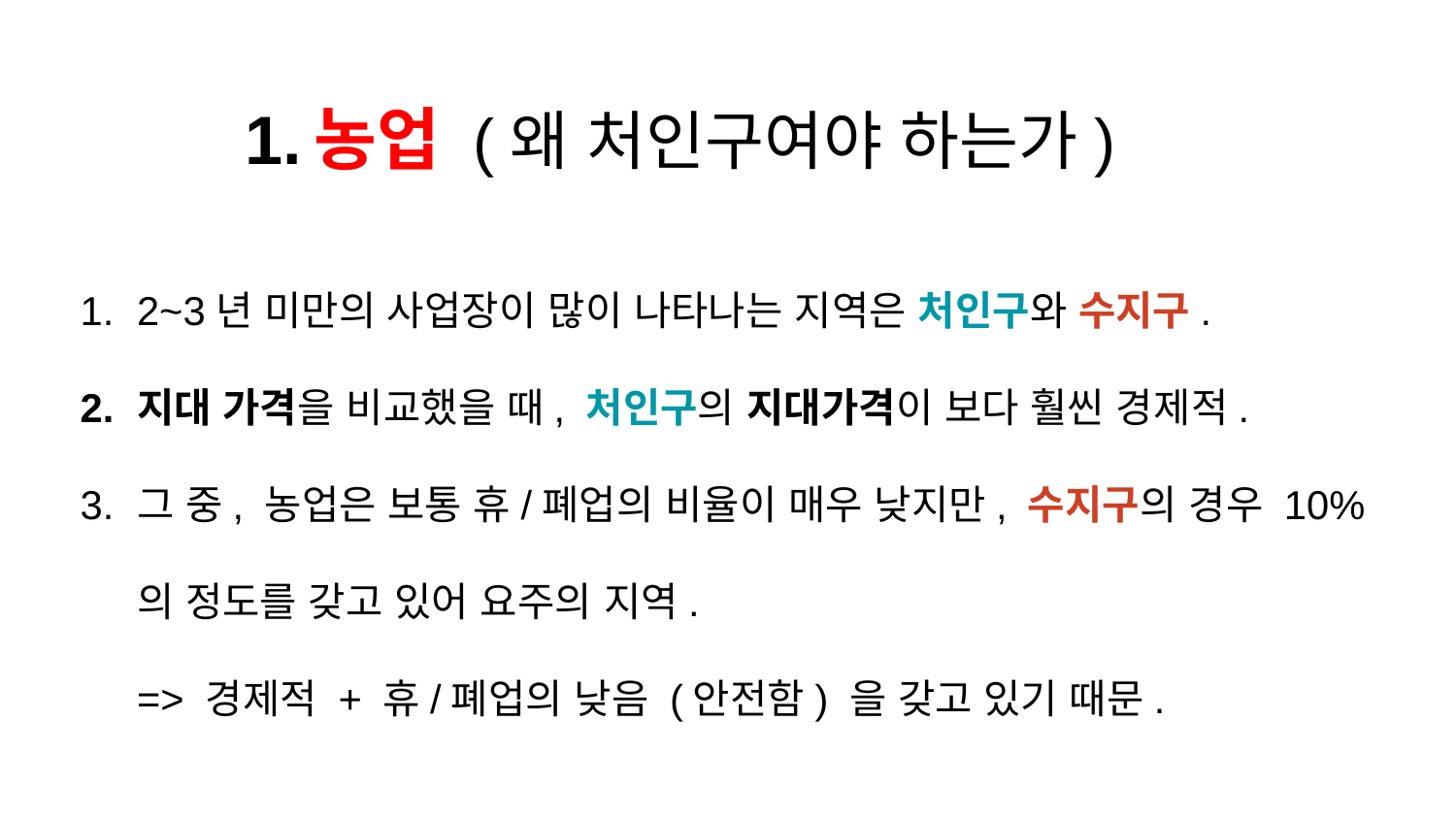

# 농업 (왜 처인구여야 하는가)
2~3년 미만의 사업장이 많이 나타나는 지역은 처인구와 수지구.
지대 가격을 비교했을 때, 처인구의 지대가격이 보다 훨씬 경제적.
그 중, 농업은 보통 휴/폐업의 비율이 매우 낮지만, 수지구의 경우 10%의 정도를 갖고 있어 요주의 지역.
=> 경제적 + 휴/폐업의 낮음 (안전함) 을 갖고 있기 때문.